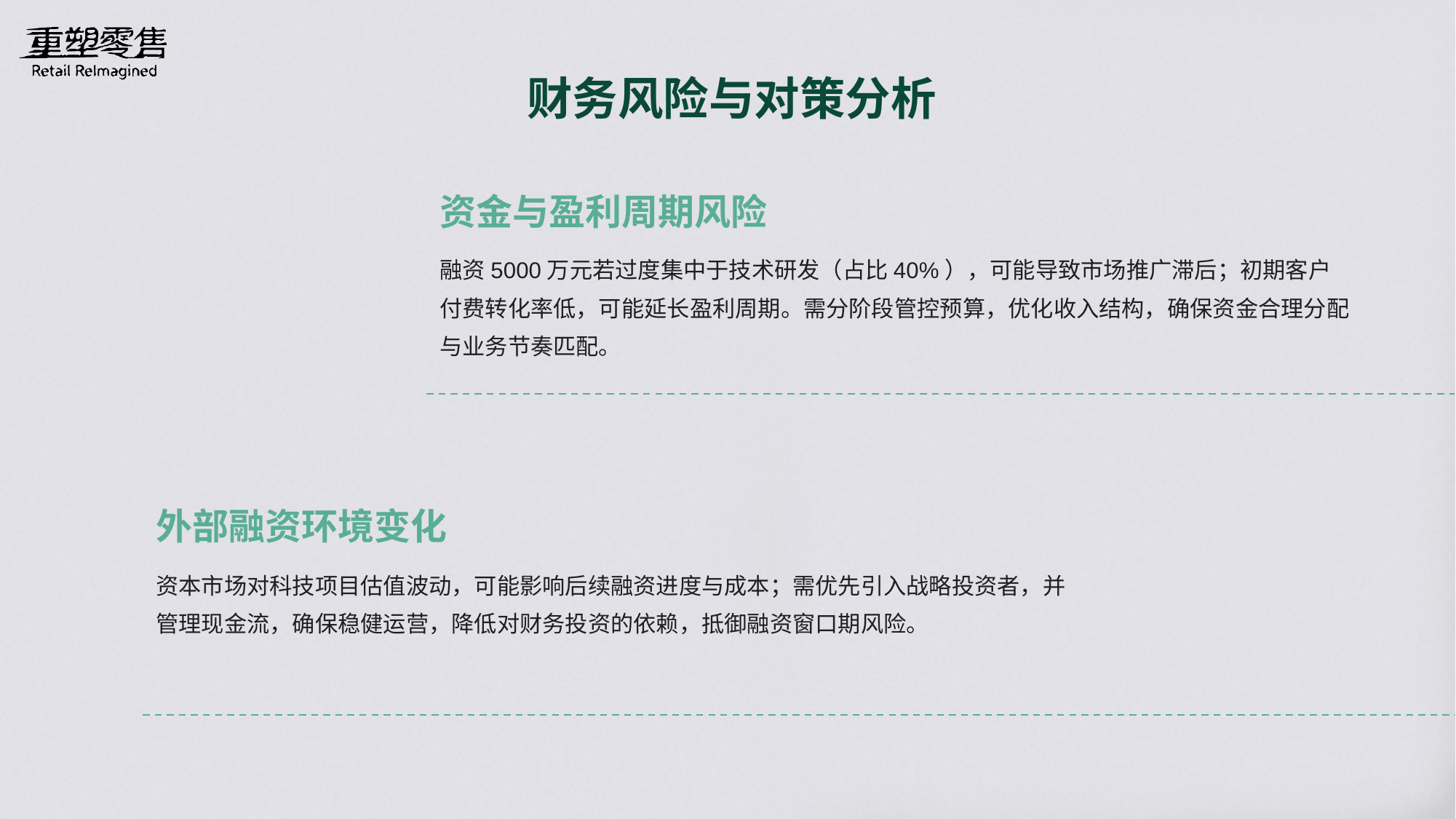

财务风险与对策分析
资金与盈利周期风险
融资5000万元若过度集中于技术研发（占比40%），可能导致市场推广滞后；初期客户付费转化率低，可能延长盈利周期。需分阶段管控预算，优化收入结构，确保资金合理分配与业务节奏匹配。
外部融资环境变化
资本市场对科技项目估值波动，可能影响后续融资进度与成本；需优先引入战略投资者，并管理现金流，确保稳健运营，降低对财务投资的依赖，抵御融资窗口期风险。